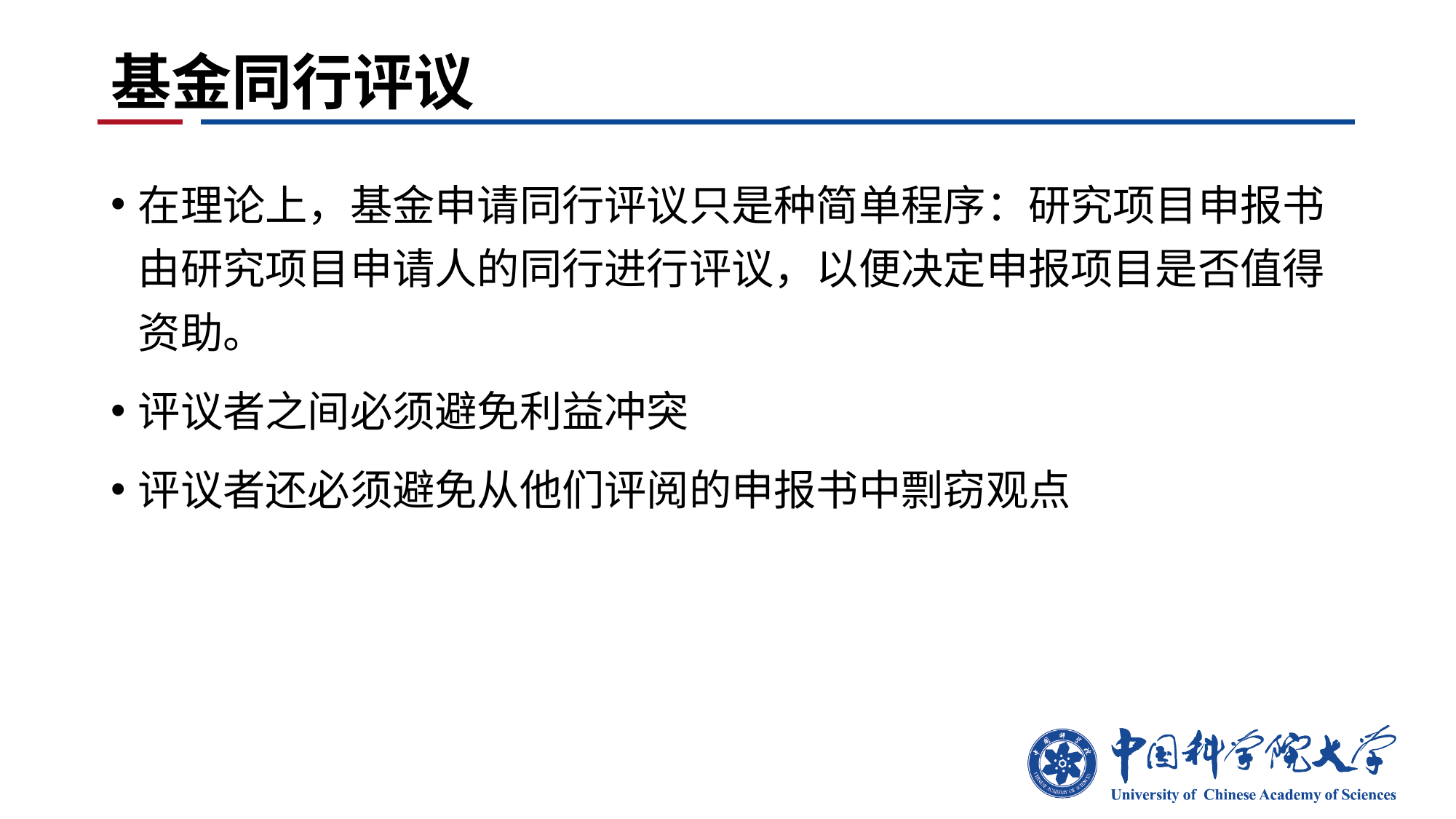

# 基金同行评议
在理论上，基金申请同行评议只是种简单程序：研究项目申报书由研究项目申请人的同行进行评议，以便决定申报项目是否值得资助。
评议者之间必须避免利益冲突
评议者还必须避免从他们评阅的申报书中剽窃观点